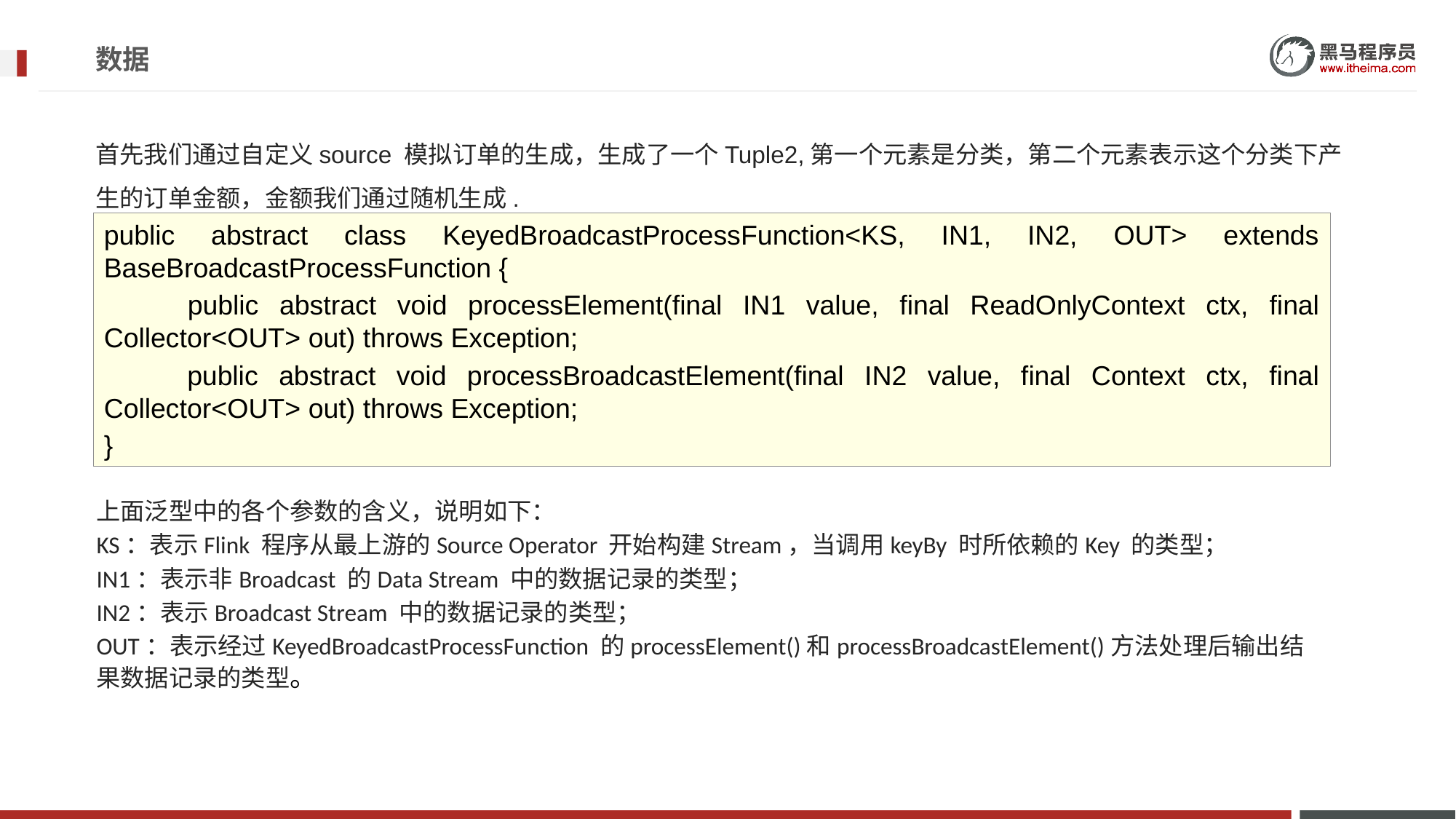

# 数据
首先我们通过自定义source 模拟订单的生成，生成了一个Tuple2,第一个元素是分类，第二个元素表示这个分类下产生的订单金额，金额我们通过随机生成.
public abstract class KeyedBroadcastProcessFunction<KS, IN1, IN2, OUT> extends BaseBroadcastProcessFunction {
    public abstract void processElement(final IN1 value, final ReadOnlyContext ctx, final Collector<OUT> out) throws Exception;
    public abstract void processBroadcastElement(final IN2 value, final Context ctx, final Collector<OUT> out) throws Exception;
}
上面泛型中的各个参数的含义，说明如下：
KS：表示Flink 程序从最上游的Source Operator 开始构建Stream，当调用keyBy 时所依赖的Key 的类型；
IN1：表示非Broadcast 的Data Stream 中的数据记录的类型；
IN2：表示Broadcast Stream 中的数据记录的类型；
OUT：表示经过KeyedBroadcastProcessFunction 的processElement()和processBroadcastElement()方法处理后输出结果数据记录的类型。